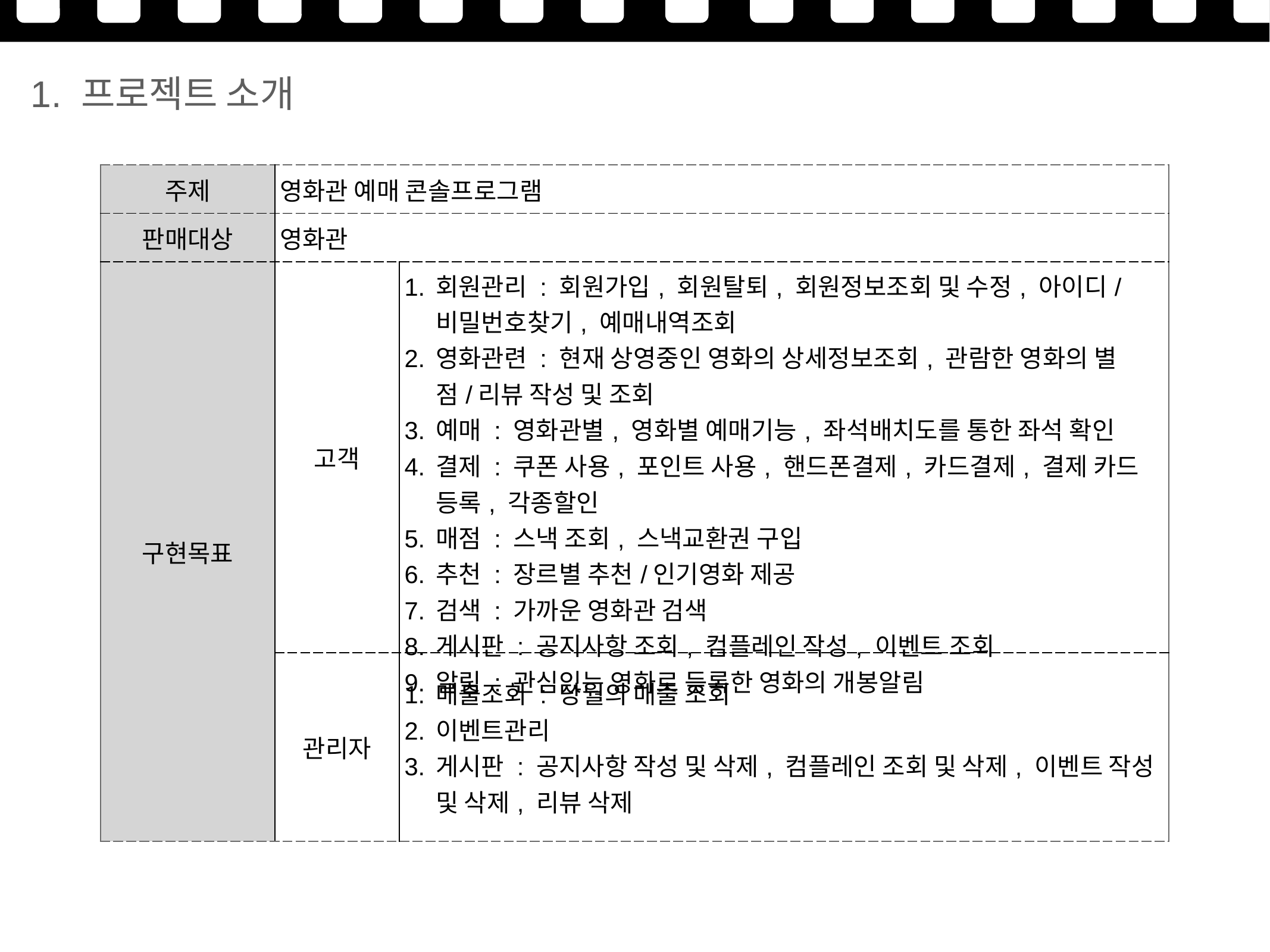

1. 프로젝트 소개
| 주제 | 영화관 예매 콘솔프로그램 |  |
| --- | --- | --- |
| 판매대상 | 영화관 |  |
| 구현목표 | 고객 | 회원관리 : 회원가입, 회원탈퇴, 회원정보조회 및 수정, 아이디/비밀번호찾기, 예매내역조회 영화관련 : 현재 상영중인 영화의 상세정보조회, 관람한 영화의 별점/리뷰 작성 및 조회 예매 : 영화관별, 영화별 예매기능, 좌석배치도를 통한 좌석 확인 결제 : 쿠폰 사용, 포인트 사용, 핸드폰결제, 카드결제, 결제 카드 등록, 각종할인 매점 : 스낵 조회, 스낵교환권 구입 추천 : 장르별 추천/인기영화 제공 검색 : 가까운 영화관 검색 게시판 : 공지사항 조회, 컴플레인 작성, 이벤트 조회 알림 : 관심있는 영화로 등록한 영화의 개봉알림 |
|  | 관리자 | 매출조회 : 당월의 매출 조회 이벤트관리 게시판 : 공지사항 작성 및 삭제, 컴플레인 조회 및 삭제, 이벤트 작성 및 삭제, 리뷰 삭제 |